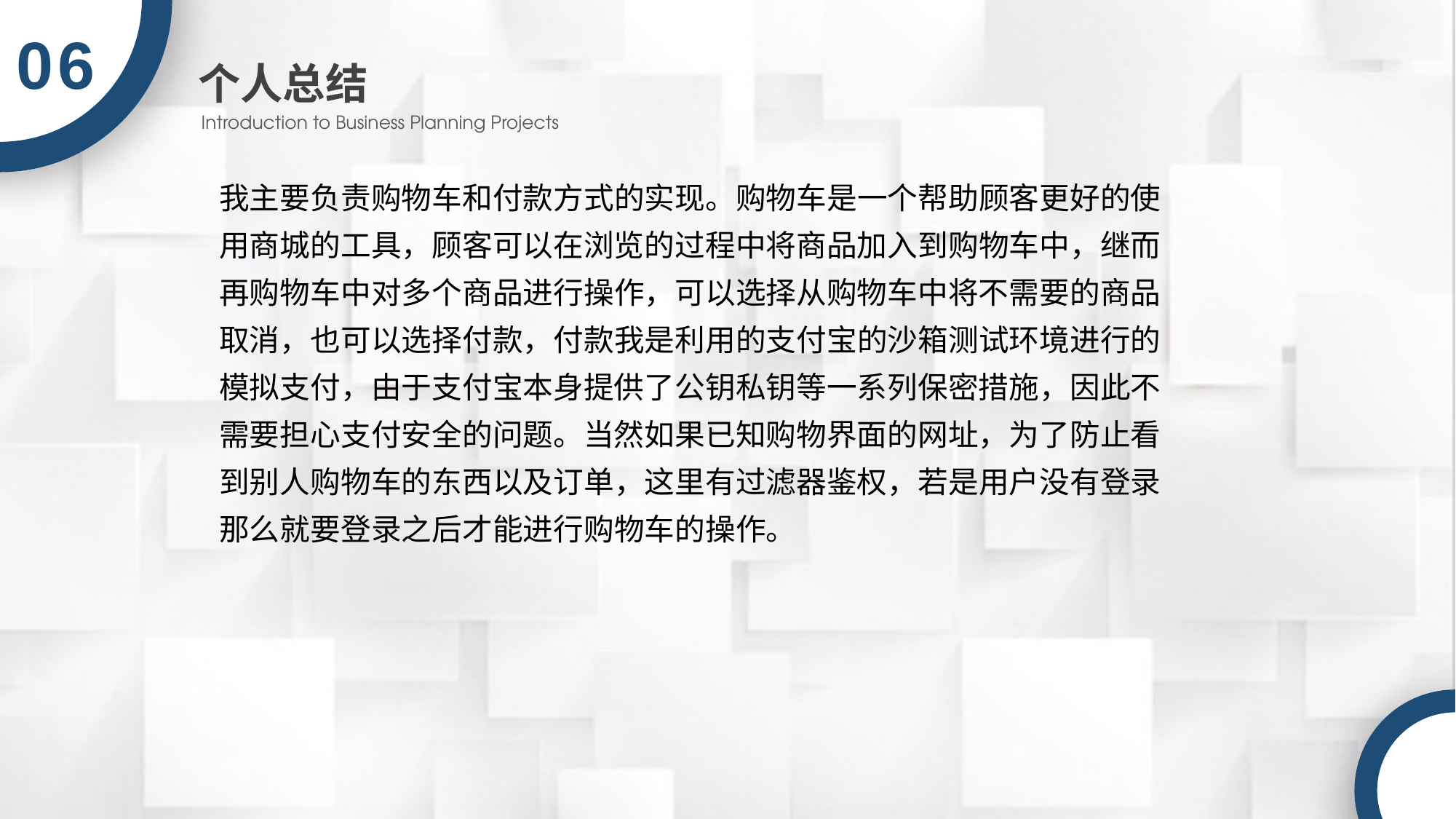

06
个人总结
Introduction to Business Planning Projects
我主要负责购物车和付款方式的实现。购物车是一个帮助顾客更好的使用商城的工具，顾客可以在浏览的过程中将商品加入到购物车中，继而再购物车中对多个商品进行操作，可以选择从购物车中将不需要的商品取消，也可以选择付款，付款我是利用的支付宝的沙箱测试环境进行的模拟支付，由于支付宝本身提供了公钥私钥等一系列保密措施，因此不需要担心支付安全的问题。当然如果已知购物界面的网址，为了防止看到别人购物车的东西以及订单，这里有过滤器鉴权，若是用户没有登录那么就要登录之后才能进行购物车的操作。